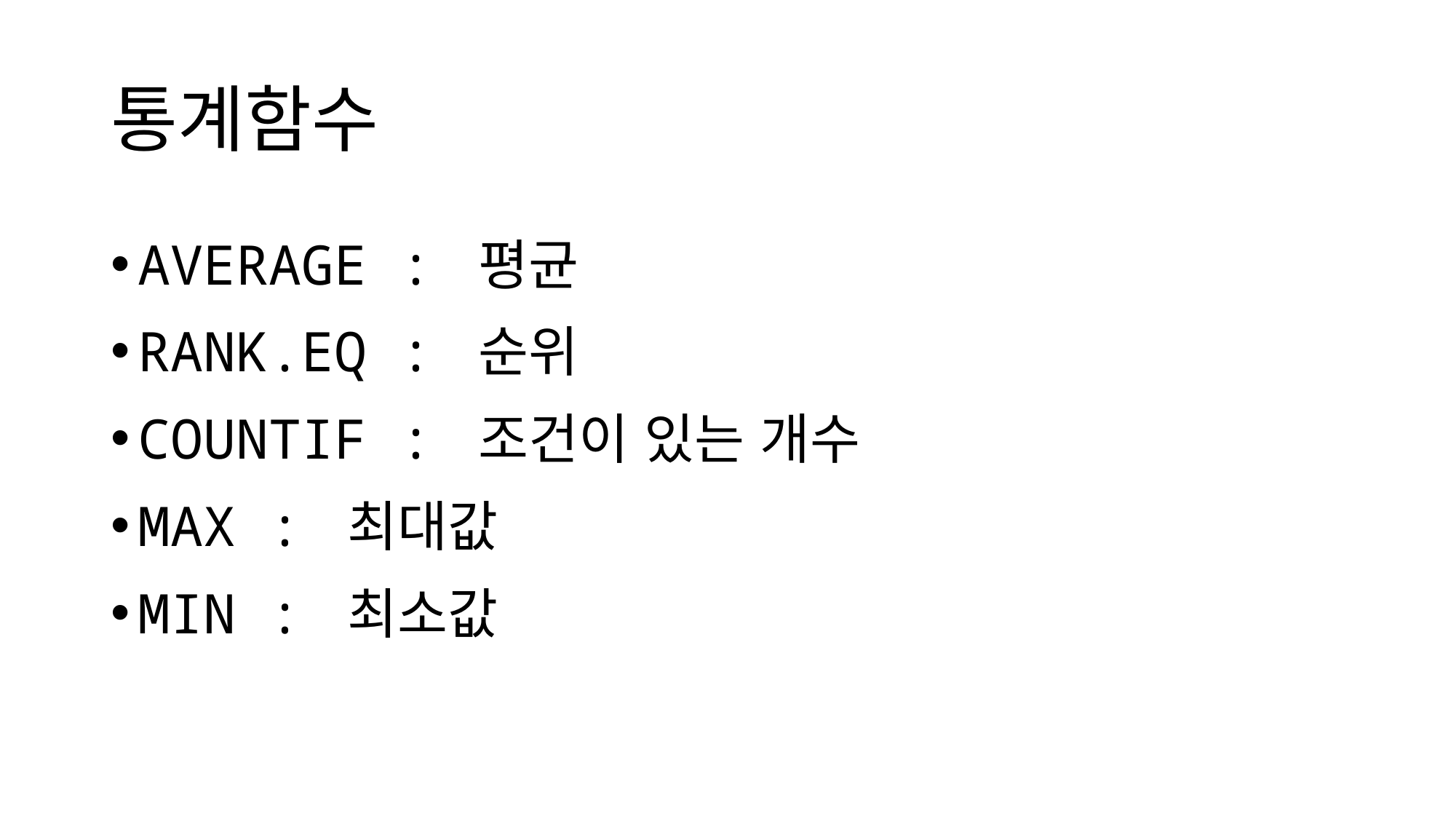

# 통계함수
AVERAGE : 평균
RANK.EQ : 순위
COUNTIF : 조건이 있는 개수
MAX : 최대값
MIN : 최소값